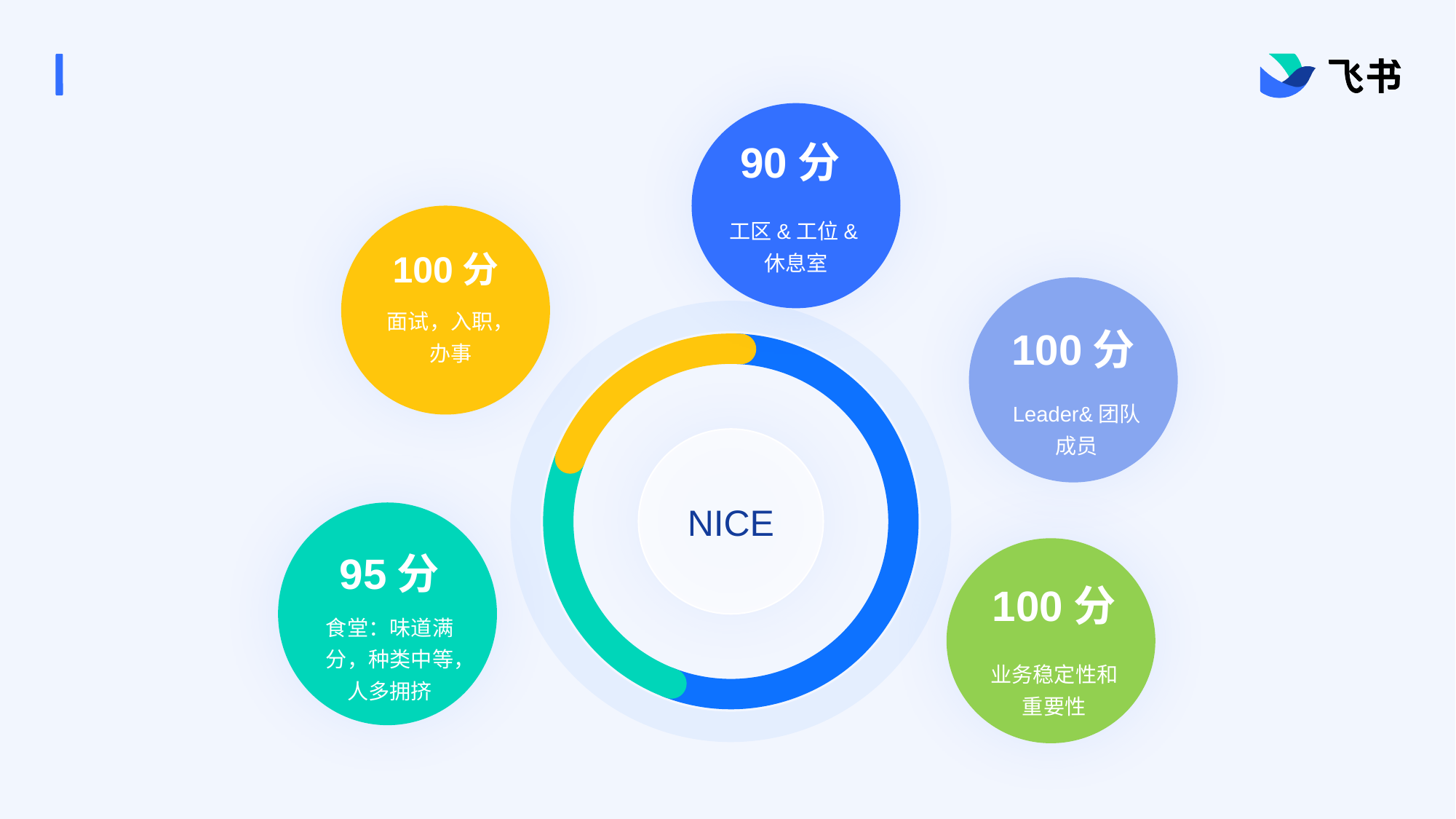

90分

工区&工位&休息室
100分

面试，入职，办事

100分

NICE
Leader&团队成员

95分
100分
食堂：味道满分，种类中等，人多拥挤
业务稳定性和重要性